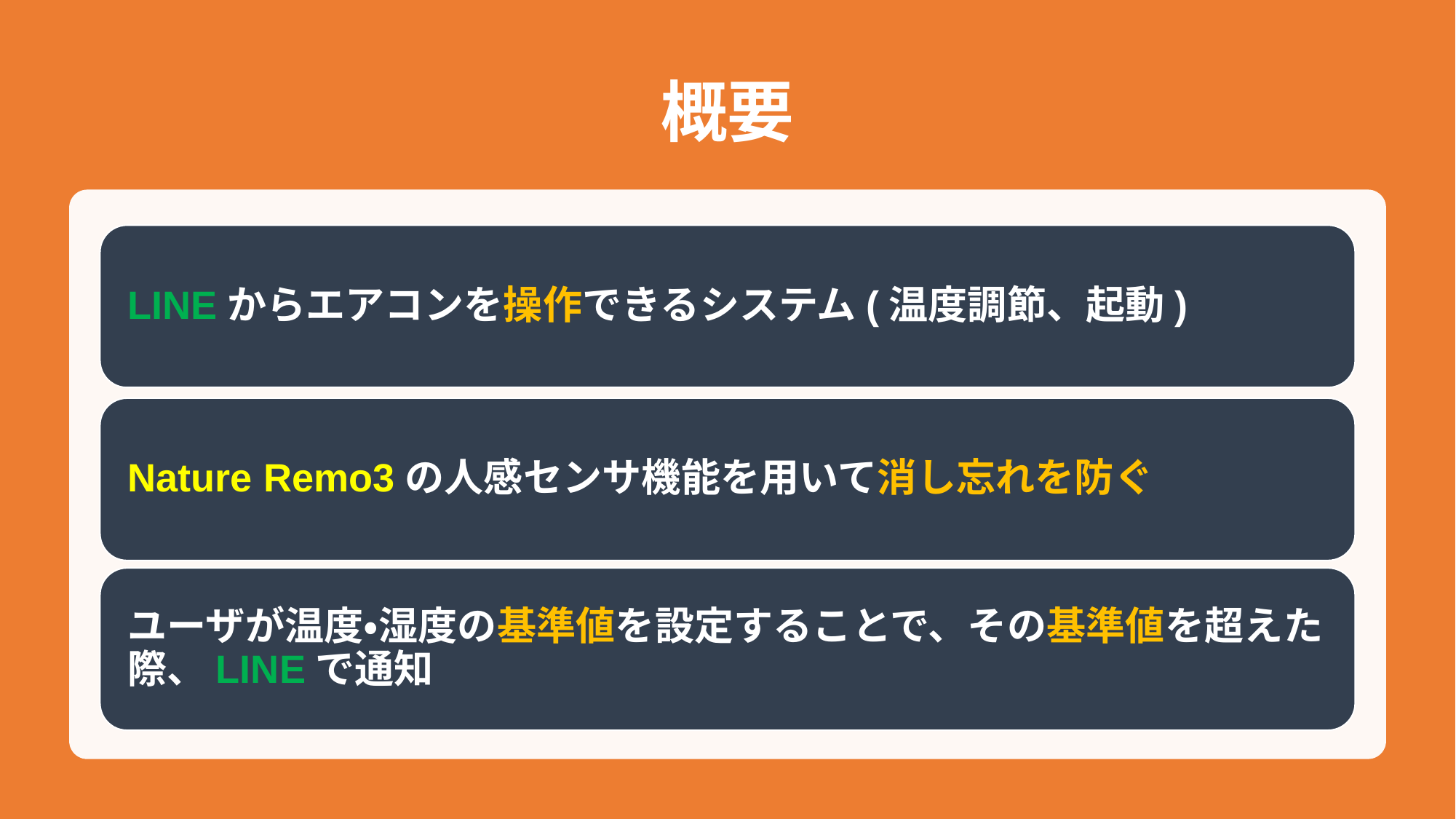

# 概要

LINEからエアコンを操作できるシステム(温度調節、起動)
Nature Remo3の人感センサ機能を用いて消し忘れを防ぐ
ユーザが温度・湿度の基準値を設定することで、その基準値を超えた際、LINEで通知